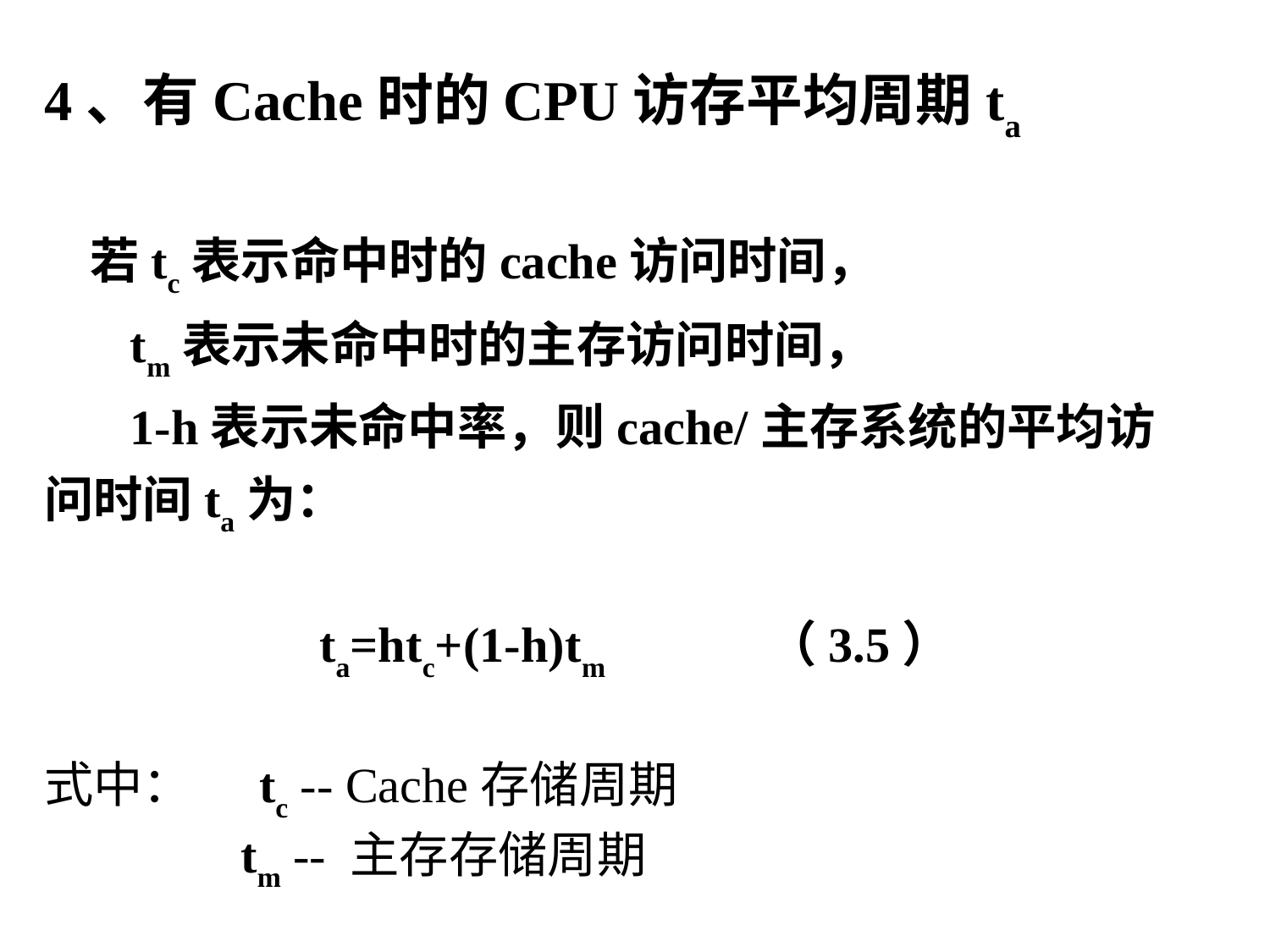

4、有Cache时的CPU访存平均周期ta

   若tc表示命中时的cache访问时间，
       tm表示未命中时的主存访问时间，
       1-h表示未命中率，则cache/主存系统的平均访问时间ta为：

                          ta=htc+(1-h)tm　         （3.5）

式中：     tc -- Cache存储周期
                tm -- 主存存储周期